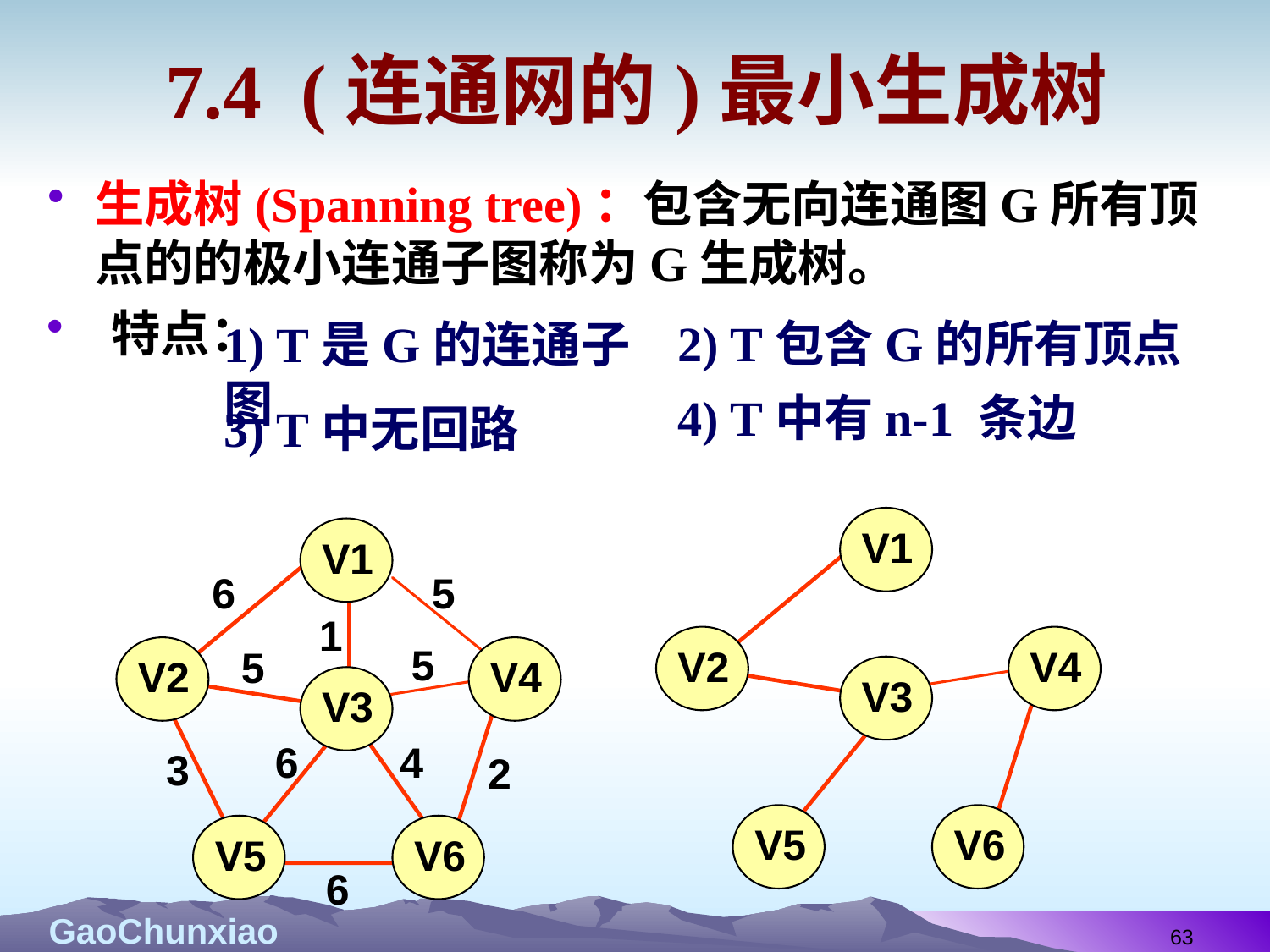

# 7.4  (连通网的)最小生成树
生成树(Spanning tree)：包含无向连通图G所有顶点的的极小连通子图称为G生成树。
  特点：
2) T包含G的所有顶点
1) T是G的连通子图
4) T中有n-1 条边
3) T中无回路

V1

V2

V4

V3

V5

V6

V1
6
5
1
5
5
6
4
3
2
6

V2

V4

V3

V5

V6

63